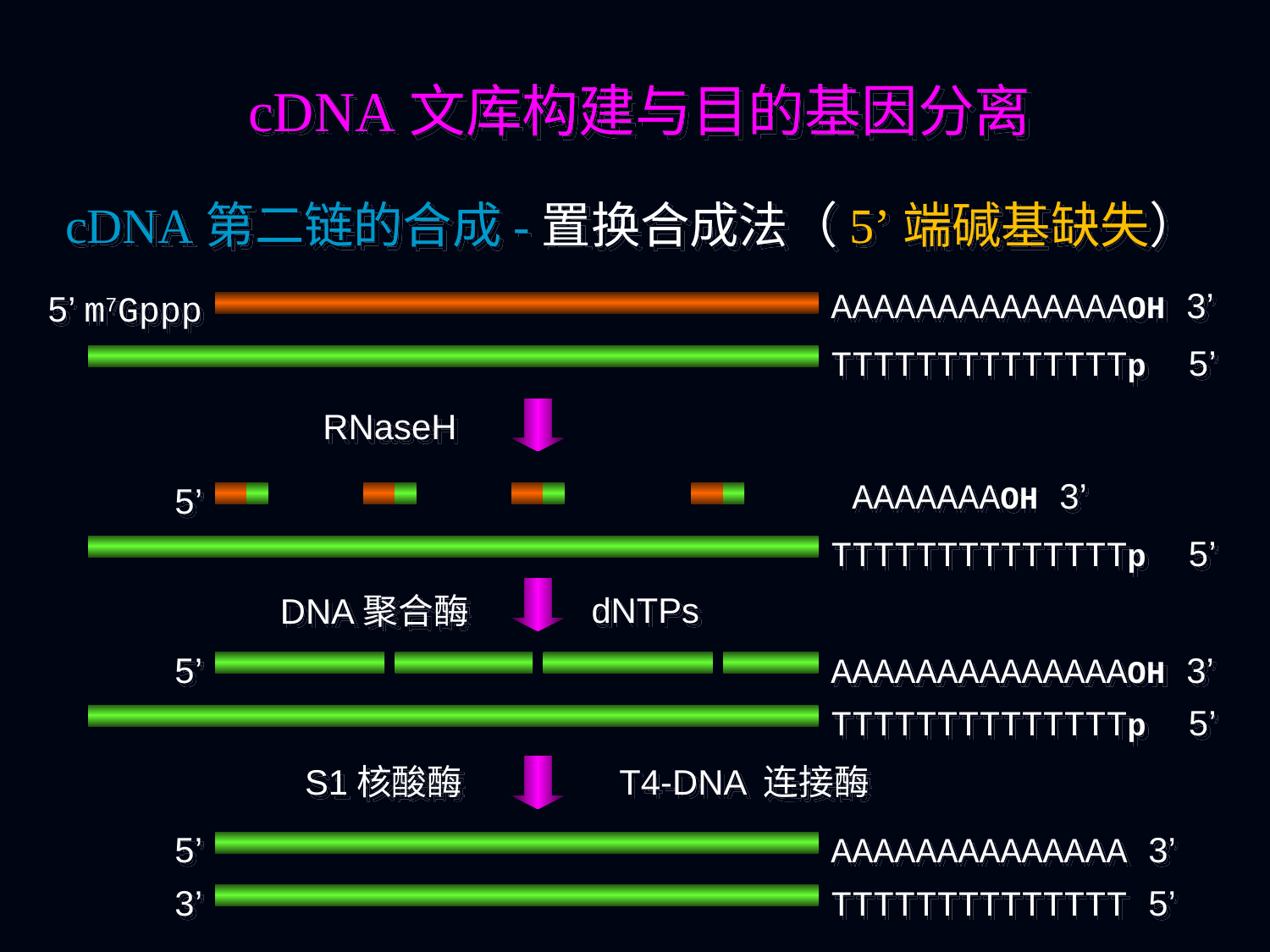

cDNA文库构建与目的基因分离
cDNA第二链的合成-置换合成法（5’端碱基缺失）
AAAAAAAAAAAAAAOH 3’
5’ m7Gppp

TTTTTTTTTTTTTTp  5’

RNaseH

 AAAAAAAOH 3’
5’

TTTTTTTTTTTTTTp  5’

dNTPs
DNA聚合酶

5’
AAAAAAAAAAAAAAOH 3’

TTTTTTTTTTTTTTp  5’

S1核酸酶
T4-DNA 连接酶

5’
AAAAAAAAAAAAAA 3’

3’
TTTTTTTTTTTTTT 5’